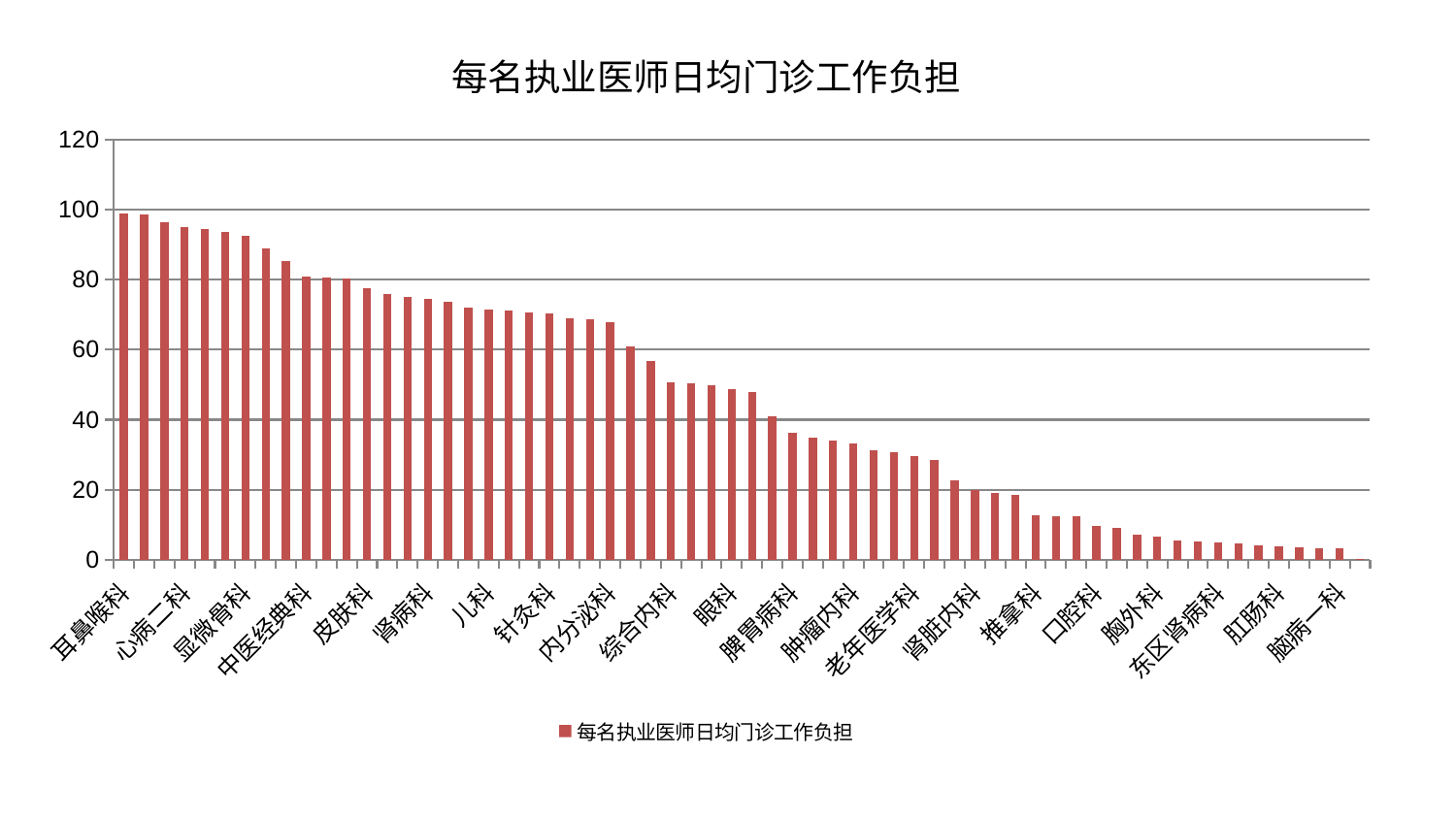

### Chart: 每名执业医师日均门诊工作负担

| Category | 每名执业医师日均门诊工作负担 |
|---|---|
| 耳鼻喉科 | 98.95232093490473 |
| 神经内科 | 98.63944045084682 |
| 普通外科 | 96.35788249437942 |
| 心病二科 | 94.92474334475287 |
| 心血管内科 | 94.45603243620849 |
| 西区重症医学科 | 93.72630673942055 |
| 显微骨科 | 92.42345827911274 |
| 脊柱骨科 | 88.91802046025852 |
| 风湿病科 | 85.32712935697191 |
| 中医经典科 | 80.76472314359317 |
| 神经外科 | 80.62747522283034 |
| 骨科 | 80.30919329139708 |
| 皮肤科 | 77.47738797231791 |
| 微创骨科 | 75.93496782040765 |
| 重症医学科 | 74.97379763851444 |
| 肾病科 | 74.40498776963464 |
| 心病三科 | 73.79435649673682 |
| 乳腺甲状腺外科 | 72.00862544262023 |
| 儿科 | 71.4725196880047 |
| 小儿推拿科 | 71.09754592345558 |
| 关节骨科 | 70.56798883418934 |
| 针灸科 | 70.36408585788976 |
| 东区重症医学科 | 69.02271893212895 |
| 消化内科 | 68.73512852612704 |
| 内分泌科 | 67.90728217301192 |
| 妇科 | 60.849412667195615 |
| 心病一科 | 56.83094615299626 |
| 综合内科 | 50.796869061991366 |
| 小儿骨科 | 50.322505115277494 |
| 中医外治中心 | 49.88264534771236 |
| 眼科 | 48.86163022521806 |
| 创伤骨科 | 47.811502833284905 |
| 康复科 | 41.0471223828 |
| 脾胃病科 | 36.26042890058101 |
| 妇科妇二科合并 | 34.8732688467859 |
| 肝胆外科 | 33.99565523350427 |
| 肿瘤内科 | 33.318297281691045 |
| 治未病中心 | 31.183825341062143 |
| 产科 | 30.712360599787015 |
| 老年医学科 | 29.70137248908673 |
| 妇二科 | 28.61192155083685 |
| 泌尿外科 | 22.653247506325712 |
| 肾脏内科 | 19.777133866691553 |
| 肝病科 | 19.114205968668905 |
| 运动损伤骨科 | 18.557557980543194 |
| 推拿科 | 12.810210956636814 |
| 身心医学科 | 12.544705035901217 |
| 脑病三科 | 12.478881744563086 |
| 口腔科 | 9.664166308678501 |
| 男科 | 9.065928979729643 |
| 脾胃科消化科合并 | 7.13682549546566 |
| 胸外科 | 6.7055050881321465 |
| 美容皮肤科 | 5.39216355169434 |
| 周围血管科 | 5.17155155141682 |
| 东区肾病科 | 5.011772774623324 |
| 脑病二科 | 4.687411683163978 |
| 血液科 | 4.124048444279427 |
| 肛肠科 | 3.85193011958751 |
| 心病四科 | 3.6656438911639277 |
| 医院 | 3.33822081573365 |
| 脑病一科 | 3.306552545652708 |
| 呼吸内科 | 0.10151434566598727 |
206